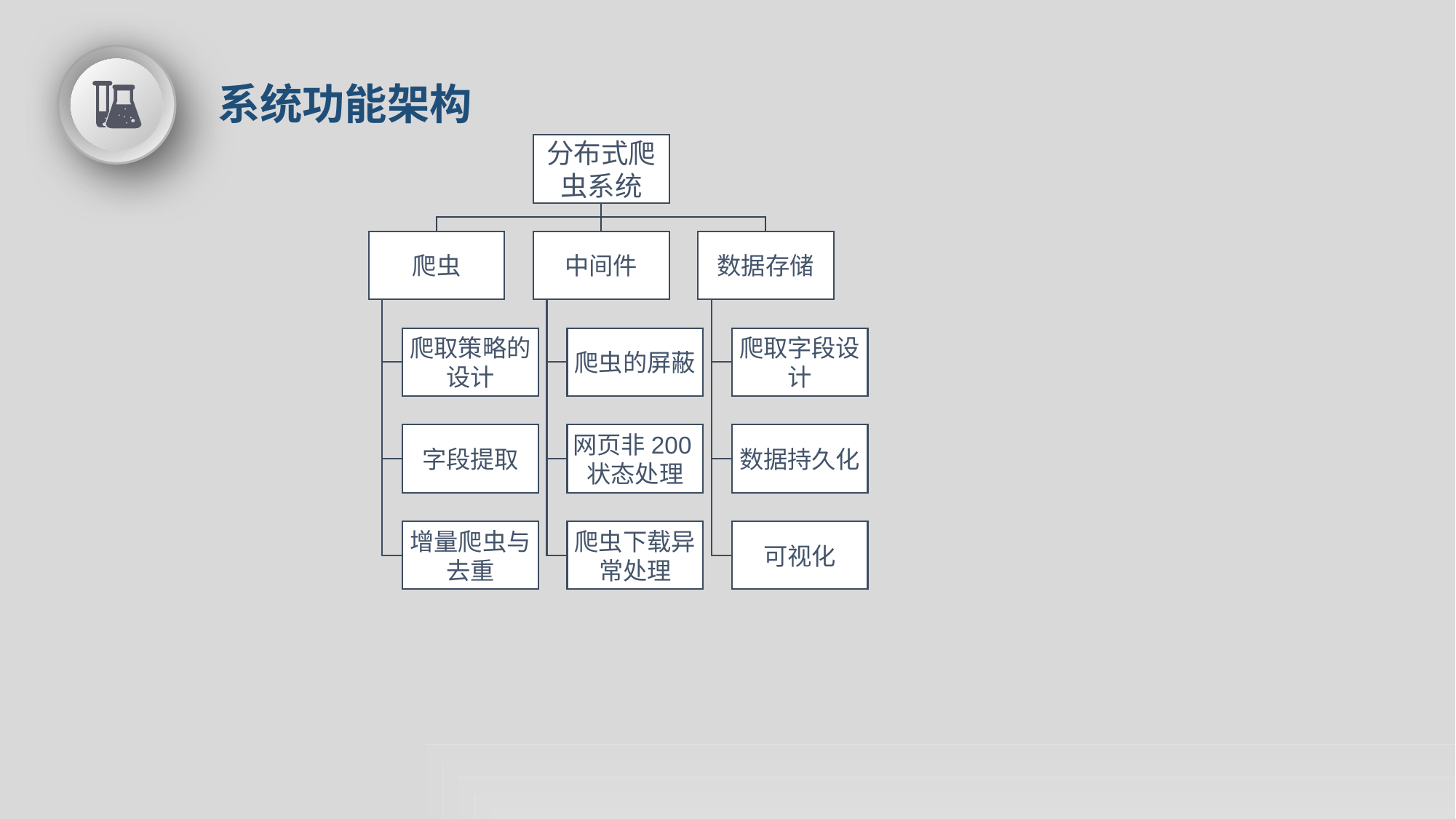

系统功能架构
分布式爬虫系统
爬虫
爬取策略的设计
字段提取
增量爬虫与去重
中间件
爬虫的屏蔽
网页非200状态处理
爬虫下载异常处理
数据存储
爬取字段设计
数据持久化
可视化